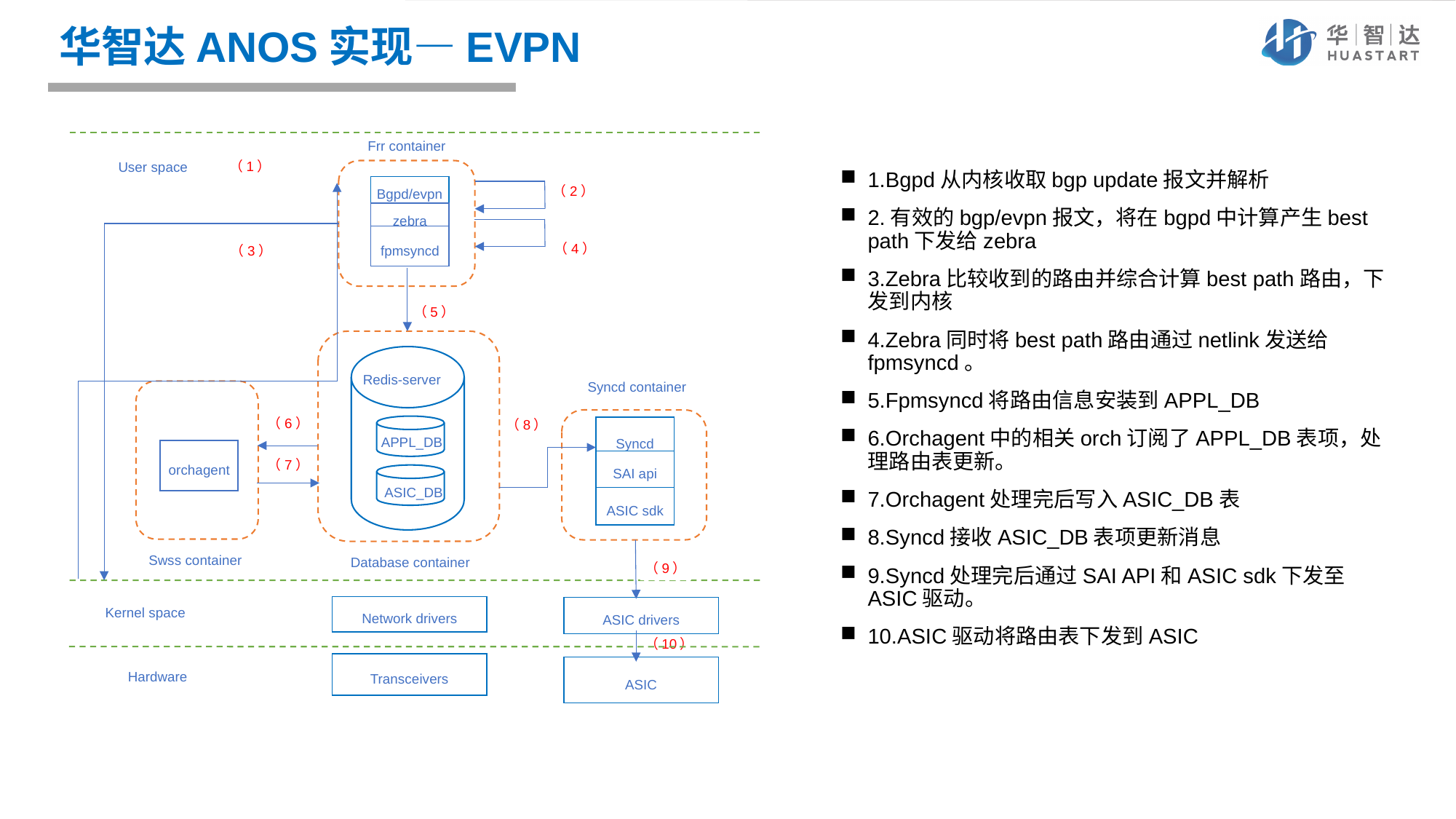

# 华智达ANOS实现—EVPN

Frr container
User space
（1）

（2）
Bgpd/evpn
zebra
（4）
fpmsyncd
（3）
（5）

Redis-server
Syncd container

（8）
（6）

Syncd
APPL_DB
（7）
orchagent
SAI api

ASIC_DB
ASIC sdk
Swss container
Database container
（9）
Kernel space
Network drivers
ASIC drivers
（10）
Hardware
Transceivers
ASIC
1.Bgpd从内核收取bgp update报文并解析
2.有效的bgp/evpn报文，将在bgpd中计算产生best path下发给zebra
3.Zebra比较收到的路由并综合计算best path路由，下发到内核
4.Zebra同时将best path路由通过netlink发送给fpmsyncd。
5.Fpmsyncd将路由信息安装到APPL_DB
6.Orchagent中的相关orch订阅了APPL_DB表项，处理路由表更新。
7.Orchagent处理完后写入ASIC_DB表
8.Syncd接收ASIC_DB表项更新消息
9.Syncd处理完后通过SAI API和ASIC sdk下发至ASIC驱动。
10.ASIC驱动将路由表下发到ASIC